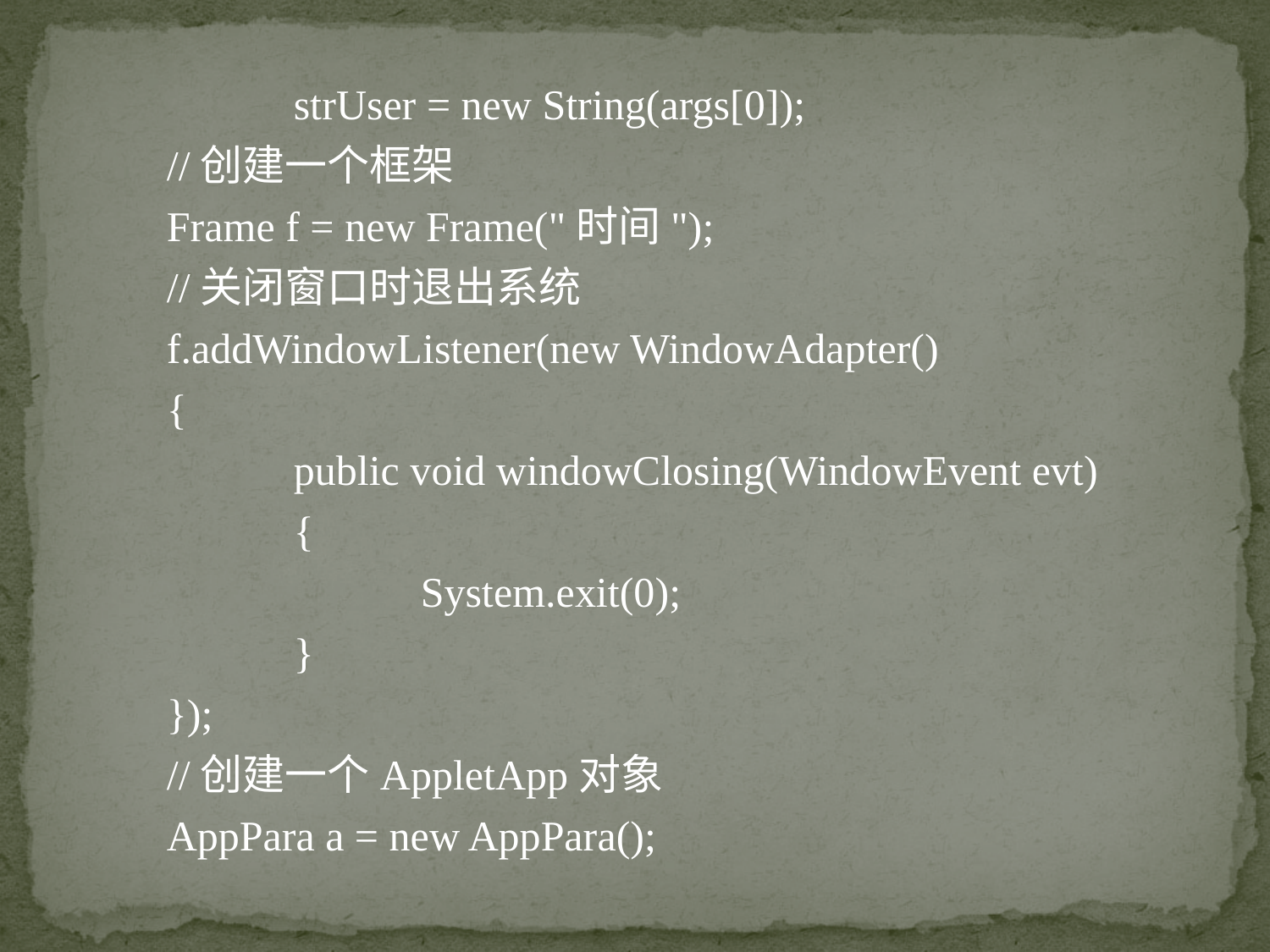

strUser = new String(args[0]);
//创建一个框架
Frame f = new Frame("时间");
//关闭窗口时退出系统
f.addWindowListener(new WindowAdapter()
{
	public void windowClosing(WindowEvent evt)
	{
		System.exit(0);
	}
});
//创建一个AppletApp对象
AppPara a = new AppPara();